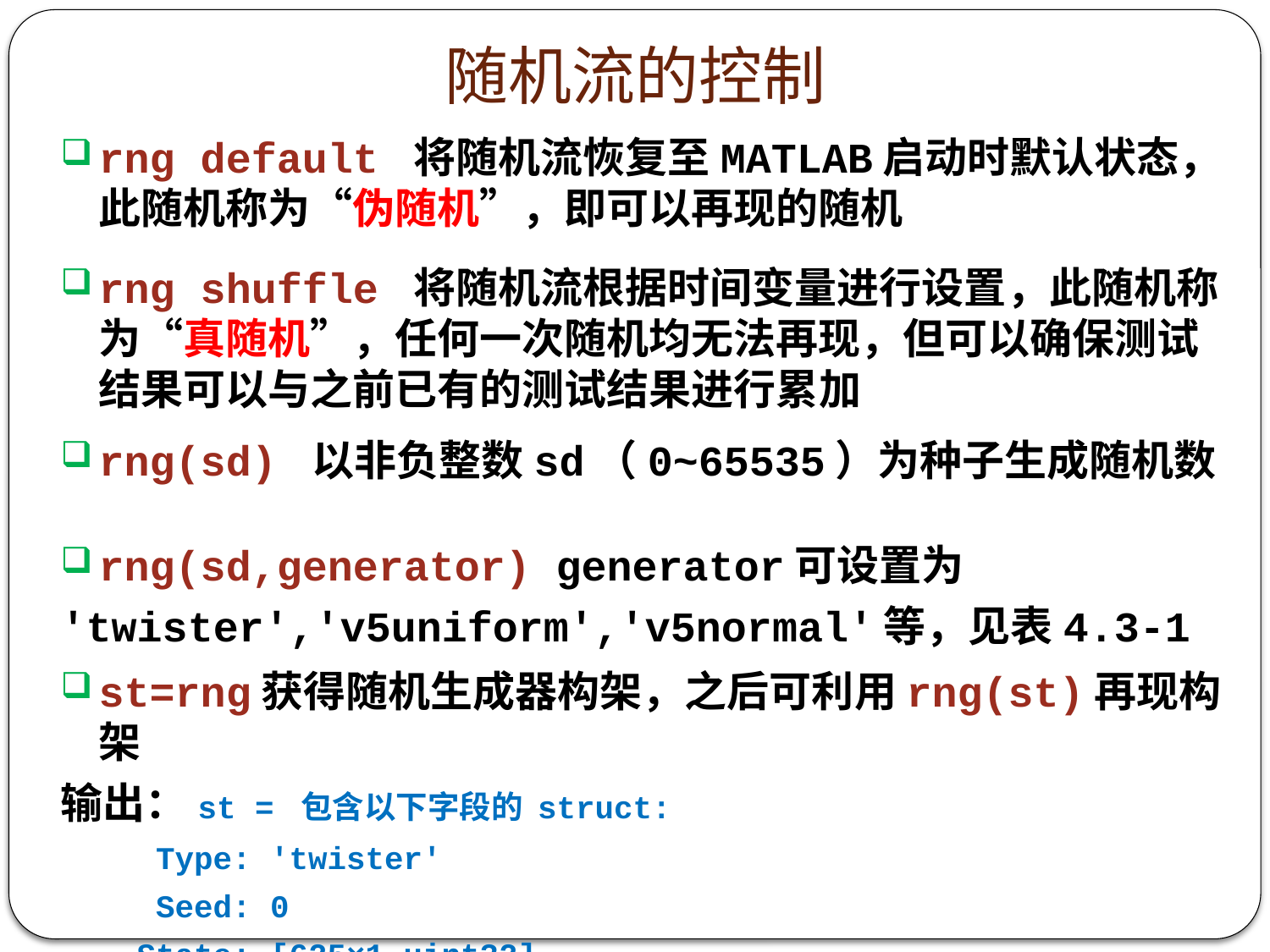

# 随机流的控制

rng default 将随机流恢复至MATLAB启动时默认状态，此随机称为“伪随机”，即可以再现的随机
rng shuffle 将随机流根据时间变量进行设置，此随机称为“真随机”，任何一次随机均无法再现，但可以确保测试结果可以与之前已有的测试结果进行累加
rng(sd) 以非负整数sd（0~65535）为种子生成随机数
rng(sd,generator) generator可设置为
'twister','v5uniform','v5normal'等，见表4.3-1
st=rng获得随机生成器构架，之后可利用rng(st)再现构架
输出：st = 包含以下字段的 struct:
     Type: 'twister'
     Seed: 0
    State: [625×1 uint32]